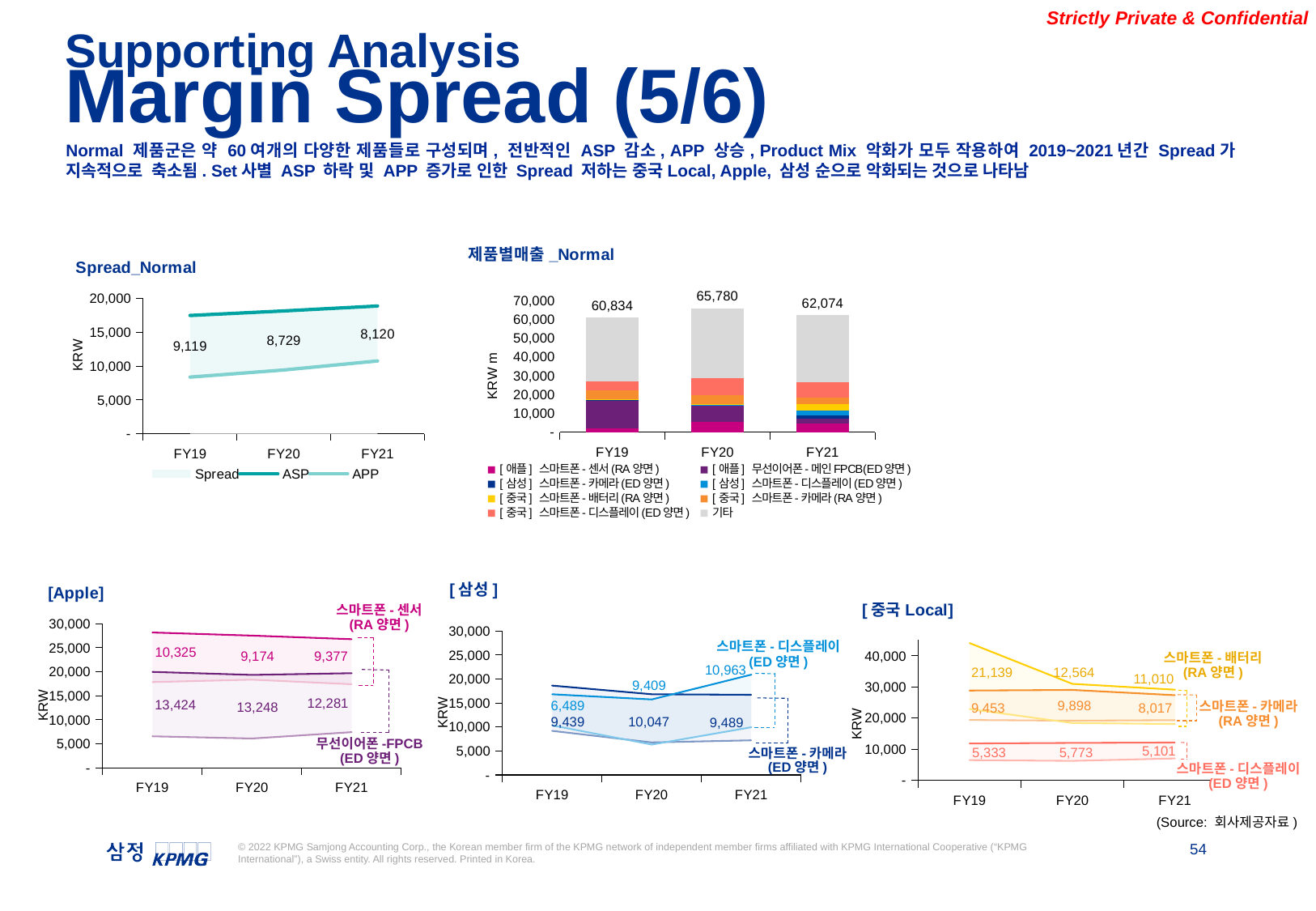

Supporting Analysis
Margin Spread (5/6)
Normal 제품군은 약 60여개의 다양한 제품들로 구성되며, 전반적인 ASP 감소, APP 상승, Product Mix 악화가 모두 작용하여 2019~2021년간 Spread가 지속적으로  축소됨. Set사별 ASP 하락 및 APP 증가로 인한 Spread 저하는 중국Local, Apple, 삼성 순으로 악화되는 것으로 나타남

### Chart: 제품별매출_Normal

| Category | [애플] 스마트폰-센서(RA양면) | [애플] 무선이어폰-메인FPCB(ED양면) | [삼성] 스마트폰-카메라(ED양면) | [삼성] 스마트폰-디스플레이(ED양면) | [중국] 스마트폰-배터리(RA양면) | [중국] 스마트폰-카메라(RA양면) | [중국] 스마트폰-디스플레이(ED양면) | 기타 | Total Normal |
|---|---|---|---|---|---|---|---|---|---|
| FY19 | 1782694294.0 | 15176144590.0 | 214511658.0 | 157062965.0 | 237729665.0 | 4445924871.0 | 5049200033.0 | 33771181427.0 | 60834449503.0 |
| FY20 | 5622979628.0 | 8260087172.0 | 700256332.0 | 51910141.0 | 180663669.0 | 4912302607.0 | 8765542968.0 | 37286581519.00001 | 65780324036.00001 |
| FY21 | 4616753621.0 | 2508987927.0 | 1943196157.0 | 2410605508.0 | 3215384532.0 | 3582868935.0 | 8033943043.0 | 35762432087.0 | 62074171810.0 |

### Chart: Spread_Normal

| Category | Hidden | Spread | ASP | APP |
|---|---|---|---|---|
| FY19 | 8366.033713078667 | 9119.16560160224 | 17485.199314680907 | 8366.033713078667 |
| FY20 | 9425.754971863837 | 8729.283277864412 | 18155.038249728248 | 9425.754971863837 |
| FY21 | 10765.591895979154 | 8120.422718644446 | 18886.0146146236 | 10765.591895979154 |

### Chart: [Apple]

| Category | Hidden | Spread | ASP | APP |
|---|---|---|---|---|
| FY19 | 17859.80149468143 | 10325.088529033987 | 28184.890023715416 | 17859.80149468143 |
| FY20 | 18366.279625181054 | 9173.721001732134 | 27540.000626913188 | 18366.279625181054 |
| FY21 | 17408.52854341858 | 9377.310355849226 | 26785.838899267805 | 17408.52854341858 |

### Chart

| Category | Hidden | Spread | ASP | APP |
|---|---|---|---|---|
| FY19 | 6575.85232419061 | 13424.338226679183 | 20000.190550869793 | 6575.85232419061 |
| FY20 | 6120.7954537904 | 13247.529864986358 | 19368.32531877676 | 6120.7954537904 |
| FY21 | 7444.512663078961 | 12281.398275065978 | 19725.910938144938 | 7444.512663078961 |

### Chart

| Category | Hidden | Spread | ASP | APP |
|---|---|---|---|---|
| FY19 | 10309.15063157812 | 6489.027443288191 | 16798.17807486631 | 10309.15063157812 |
| FY20 | 6321.435240968392 | 9408.910516607368 | 15730.345757575758 | 6321.435240968392 |
| FY21 | 9933.61484166627 | 10962.757453756754 | 20896.372295423025 | 9933.61484166627 |

### Chart: [삼성]

| Category | Hidden | Spread | ASP | APP |
|---|---|---|---|---|
| FY19 | 9173.568383471329 | 9439.156822602423 | 18612.725206073752 | 9173.568383471329 |
| FY20 | 6766.156969772609 | 10046.720149074932 | 16812.87711884754 | 6766.156969772609 |
| FY21 | 7201.279621911208 | 9489.260700184563 | 16690.54032209577 | 7201.279621911208 |

### Chart

| Category | Hidden | Spread | ASP | APP |
|---|---|---|---|---|
| FY19 | 19313.57196927673 | 9452.958848829796 | 28766.530818106527 | 19313.57196927673 |
| FY20 | 19077.89616080265 | 9897.598916851846 | 28975.495077654497 | 19077.89616080265 |
| FY21 | 19263.251057517795 | 8016.922961791457 | 27280.174019309252 | 19263.251057517795 |

### Chart

| Category | Hidden | Spread | ASP | APP |
|---|---|---|---|---|
| FY19 | 6450.781995245157 | 5333.336175009817 | 11784.118170254975 | 6450.781995245157 |
| FY20 | 6200.127635805459 | 5773.431040559667 | 11973.558676365126 | 6200.127635805459 |
| FY21 | 6980.787073049252 | 5101.3840681931415 | 12082.171141242394 | 6980.787073049252 |

### Chart: [중국Local]

| Category | Hidden | Spread | ASP | APP |
|---|---|---|---|---|
| FY19 | 22885.451741284898 | 21138.560295752137 | 44024.012037037035 | 22885.451741284898 |
| FY20 | 18394.661274091497 | 12563.693164964658 | 30958.354439056155 | 18394.661274091497 |
| FY21 | 18075.948617205624 | 11010.44557163884 | 29086.394188844464 | 18075.948617205624 |
스마트폰-센서
(RA양면)
스마트폰-디스플레이
(ED양면)
스마트폰-배터리
(RA양면)
10,325
9,174
9,377
10,963
21,139
12,564
11,010
9,409
스마트폰-카메라
(RA양면)
12,281
13,424
6,489
9,898
13,248
9,453
8,017
9,439
10,047
9,489
무선이어폰-FPCB
(ED양면)
스마트폰-카메라
(ED양면)
5,101
5,333
5,773
스마트폰-디스플레이
(ED양면)
(Source: 회사제공자료)